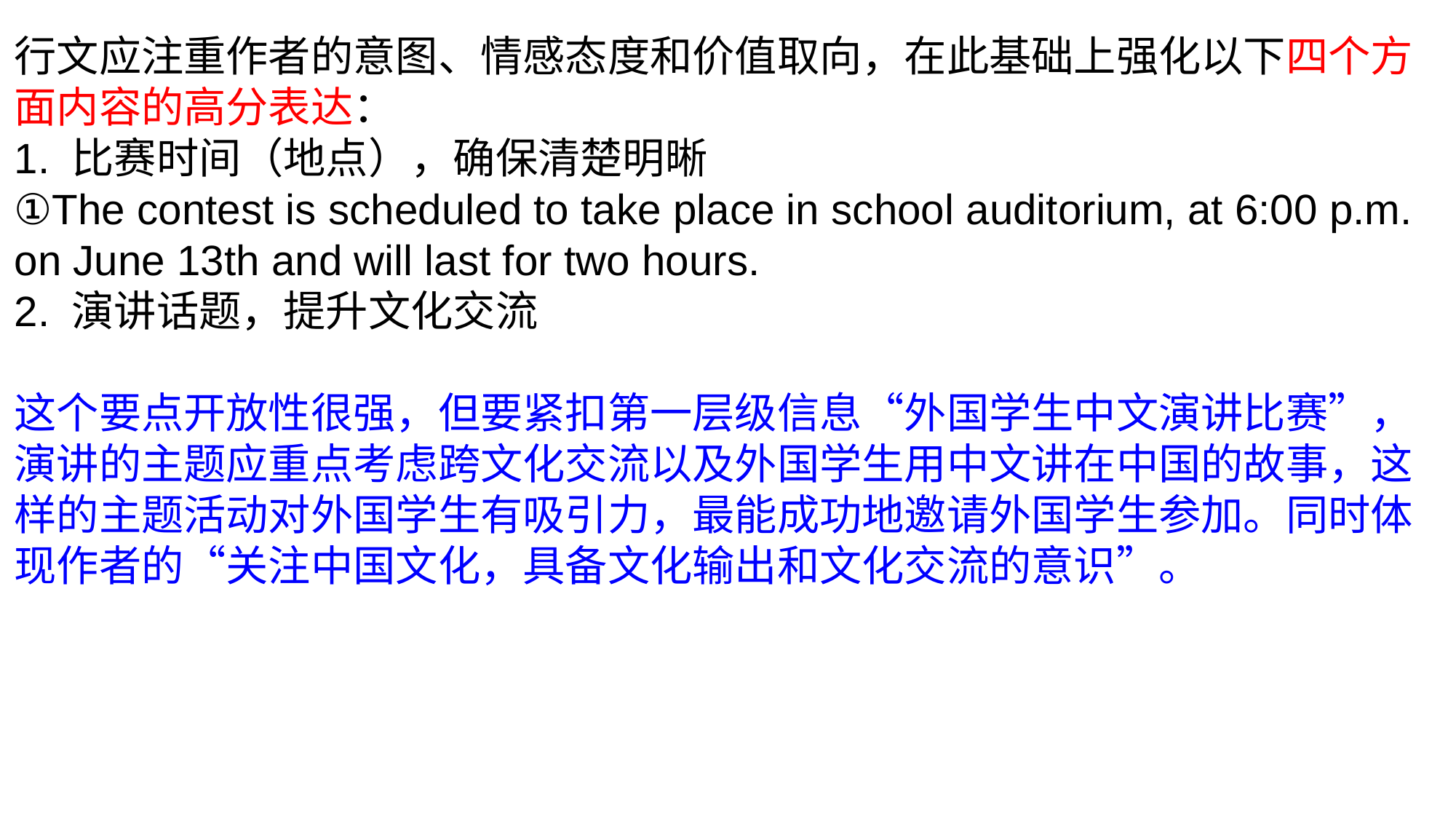

行文应注重作者的意图、情感态度和价值取向，在此基础上强化以下四个方面内容的高分表达：
1. 比赛时间（地点），确保清楚明晰
①The contest is scheduled to take place in school auditorium, at 6:00 p.m. on June 13th and will last for two hours.
2. 演讲话题，提升文化交流

这个要点开放性很强，但要紧扣第一层级信息“外国学生中文演讲比赛”，演讲的主题应重点考虑跨文化交流以及外国学生用中文讲在中国的故事，这样的主题活动对外国学生有吸引力，最能成功地邀请外国学生参加。同时体现作者的“关注中国文化，具备文化输出和文化交流的意识”。